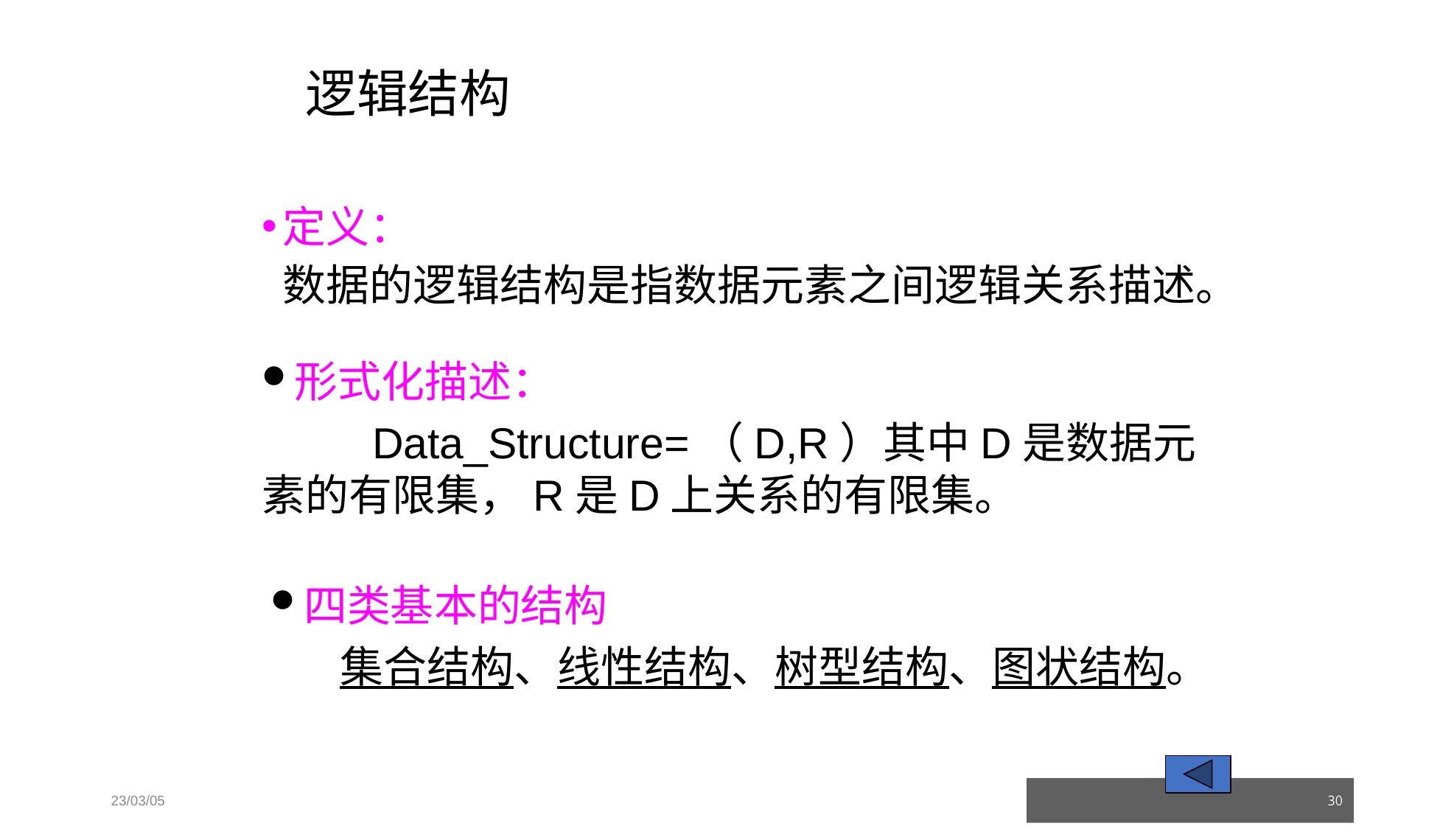

# 逻辑结构
定义：
 	数据的逻辑结构是指数据元素之间逻辑关系描述。
形式化描述：
	Data_Structure=（D,R）其中D是数据元素的有限集，R是D上关系的有限集。
四类基本的结构
      集合结构、线性结构、树型结构、图状结构。

23/03/05
30